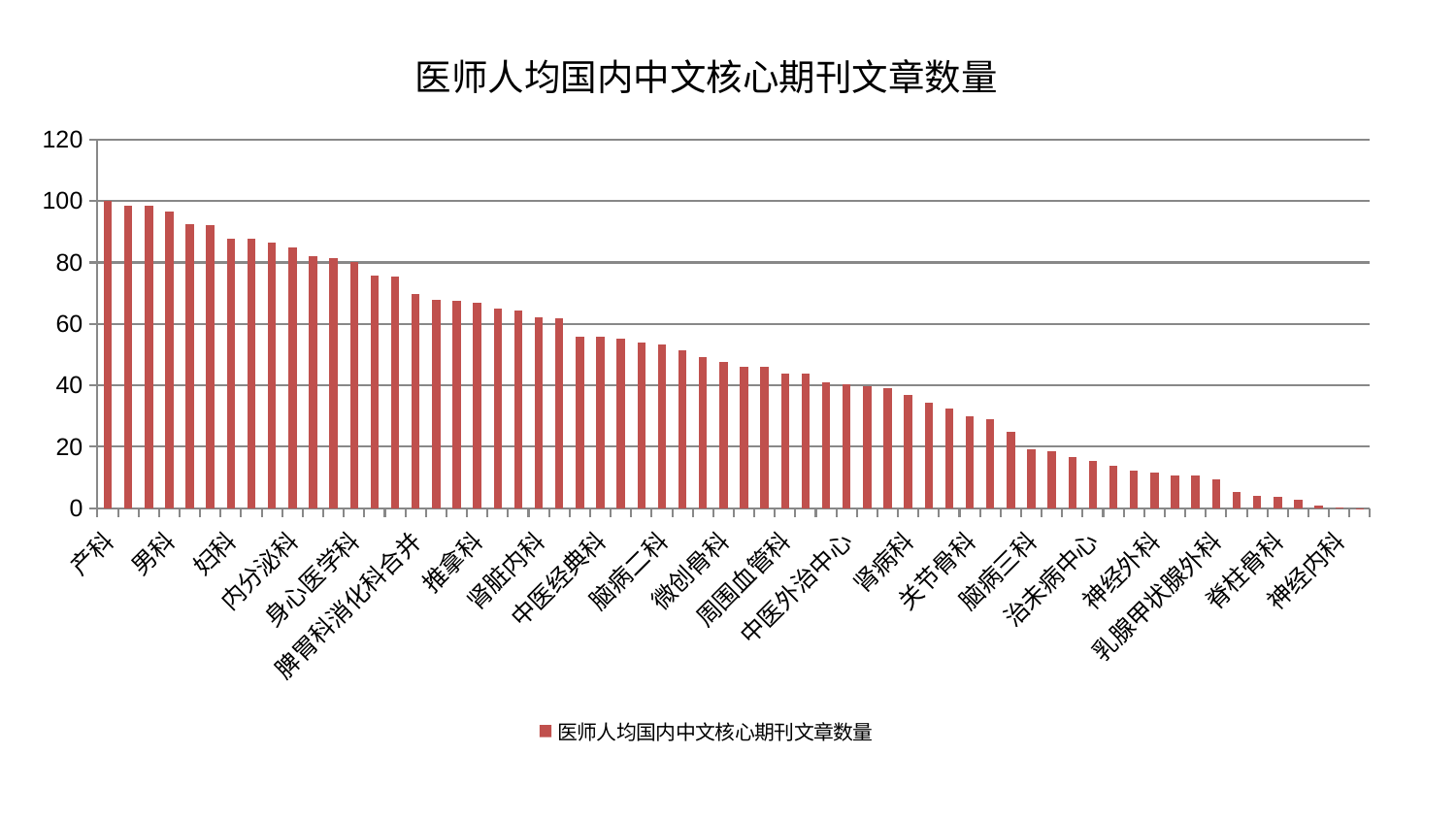

### Chart: 医师人均国内中文核心期刊文章数量

| Category | 医师人均国内中文核心期刊文章数量 |
|---|---|
| 产科 | 100.0 |
| 心病一科 | 98.4404704701662 |
| 东区肾病科 | 98.40434242937287 |
| 男科 | 96.5666310846978 |
| 心病二科 | 92.39424399451502 |
| 运动损伤骨科 | 92.31787283878096 |
| 妇科 | 87.82566491277241 |
| 创伤骨科 | 87.69271694606832 |
| 呼吸内科 | 86.3960177907525 |
| 内分泌科 | 84.78838865058538 |
| 西区重症医学科 | 81.9309523050155 |
| 普通外科 | 81.58740791874446 |
| 身心医学科 | 80.27711334733735 |
| 综合内科 | 75.67768765765872 |
| 针灸科 | 75.57545456323892 |
| 脾胃科消化科合并 | 69.70577054844959 |
| 血液科 | 67.9255147698834 |
| 消化内科 | 67.46307784308367 |
| 推拿科 | 67.00820128203209 |
| 重症医学科 | 65.03291711853656 |
| 肝病科 | 64.4869440881435 |
| 肾脏内科 | 62.27419476757751 |
| 脑病一科 | 61.80945403380335 |
| 皮肤科 | 55.799697124036555 |
| 中医经典科 | 55.70826147911568 |
| 小儿推拿科 | 55.308417083746704 |
| 耳鼻喉科 | 54.10062391230125 |
| 脑病二科 | 53.369366073393934 |
| 美容皮肤科 | 51.39871902653317 |
| 老年医学科 | 49.0889713629212 |
| 微创骨科 | 47.553658558720855 |
| 儿科 | 46.089791818223986 |
| 显微骨科 | 46.08618362985436 |
| 周围血管科 | 43.96491203091108 |
| 泌尿外科 | 43.935744150546064 |
| 骨科 | 41.06621440110709 |
| 中医外治中心 | 40.421684982505724 |
| 心病三科 | 39.86862659482813 |
| 妇二科 | 39.10794016317479 |
| 肾病科 | 36.780043433062794 |
| 康复科 | 34.370323897715544 |
| 肝胆外科 | 32.43063936017931 |
| 关节骨科 | 29.810487170633003 |
| 妇科妇二科合并 | 29.016278456183553 |
| 口腔科 | 24.73203572403471 |
| 脑病三科 | 19.16844672294613 |
| 东区重症医学科 | 18.581816257005947 |
| 胸外科 | 16.633950123438353 |
| 治未病中心 | 15.359421323611834 |
| 心病四科 | 13.88679800919193 |
| 医院 | 12.285411433765294 |
| 神经外科 | 11.585084347743612 |
| 眼科 | 10.834786093257714 |
| 肛肠科 | 10.537267519514536 |
| 乳腺甲状腺外科 | 9.262005718452885 |
| 风湿病科 | 5.429122072418113 |
| 脾胃病科 | 4.1605304691395135 |
| 脊柱骨科 | 3.7215504793269507 |
| 肿瘤内科 | 2.7020844916940066 |
| 小儿骨科 | 0.9615087385021281 |
| 神经内科 | 0.15488944475480196 |
| 心血管内科 | 0.07935759065908193 |
202